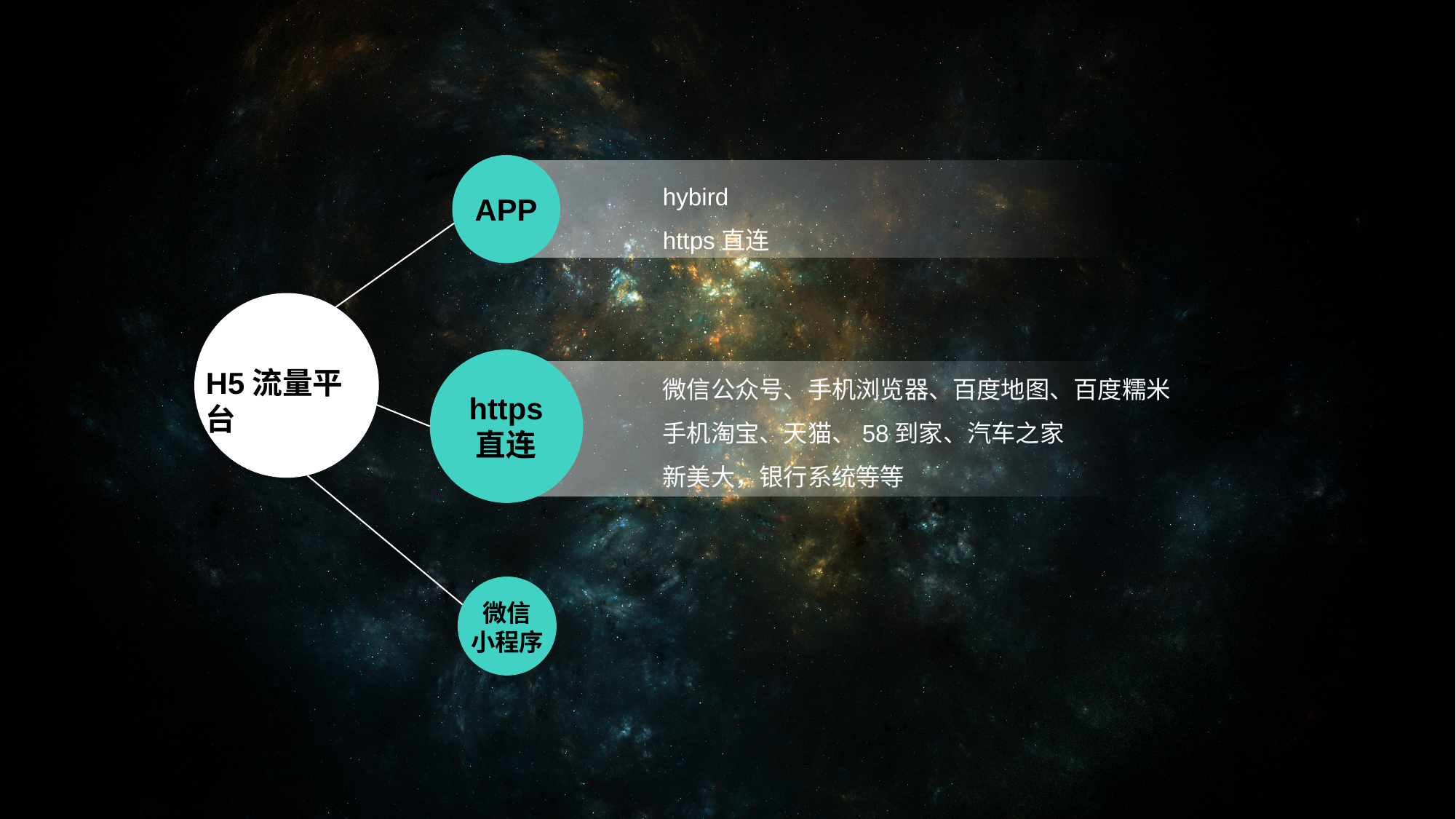

APP

H5流量平台
https
直连

微信
小程序

hybird
https直连
微信公众号、手机浏览器、百度地图、百度糯米
手机淘宝、天猫、58到家、汽车之家
新美大，银行系统等等